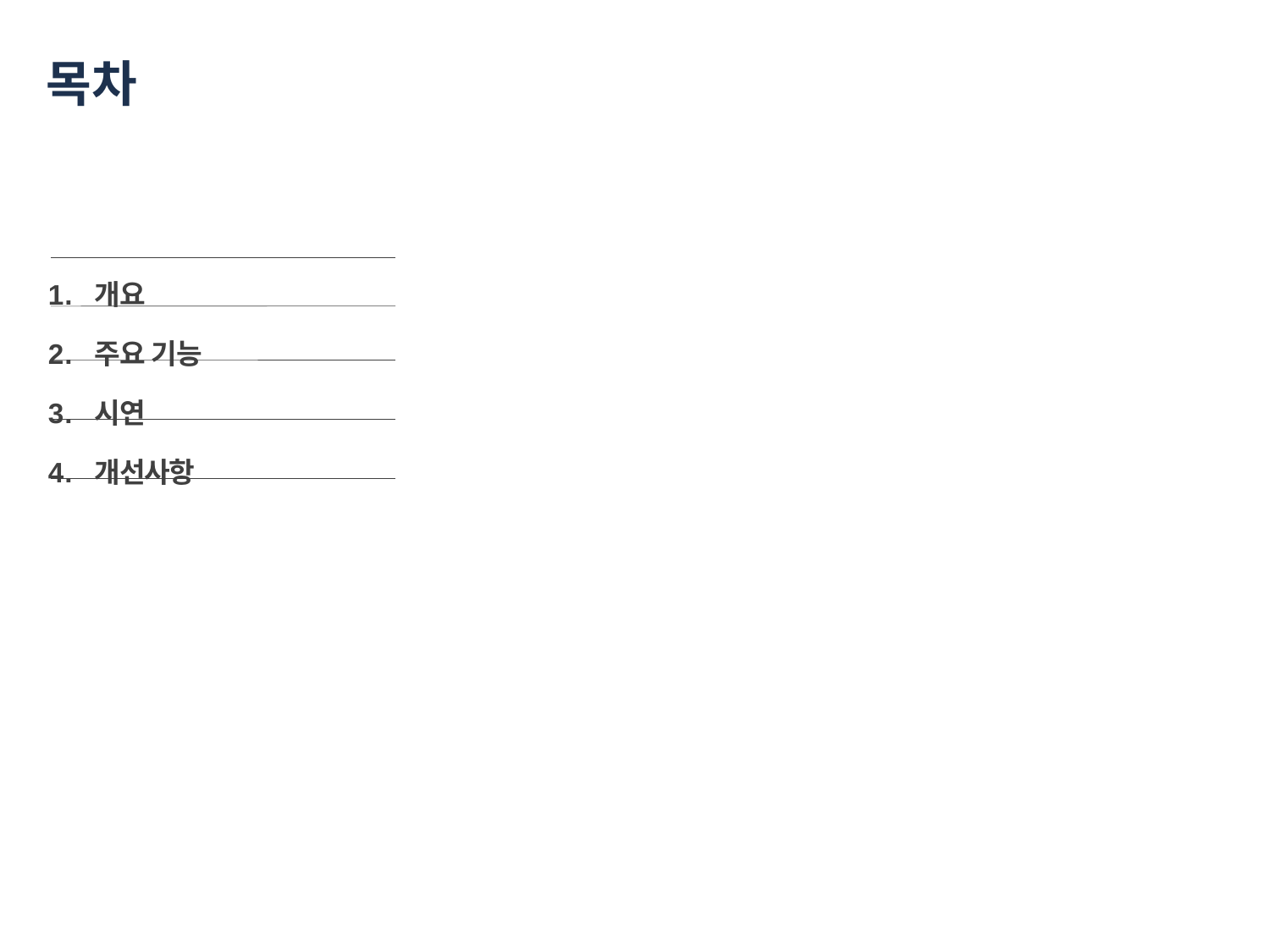

# 목차
개요
주요 기능
시연
개선사항